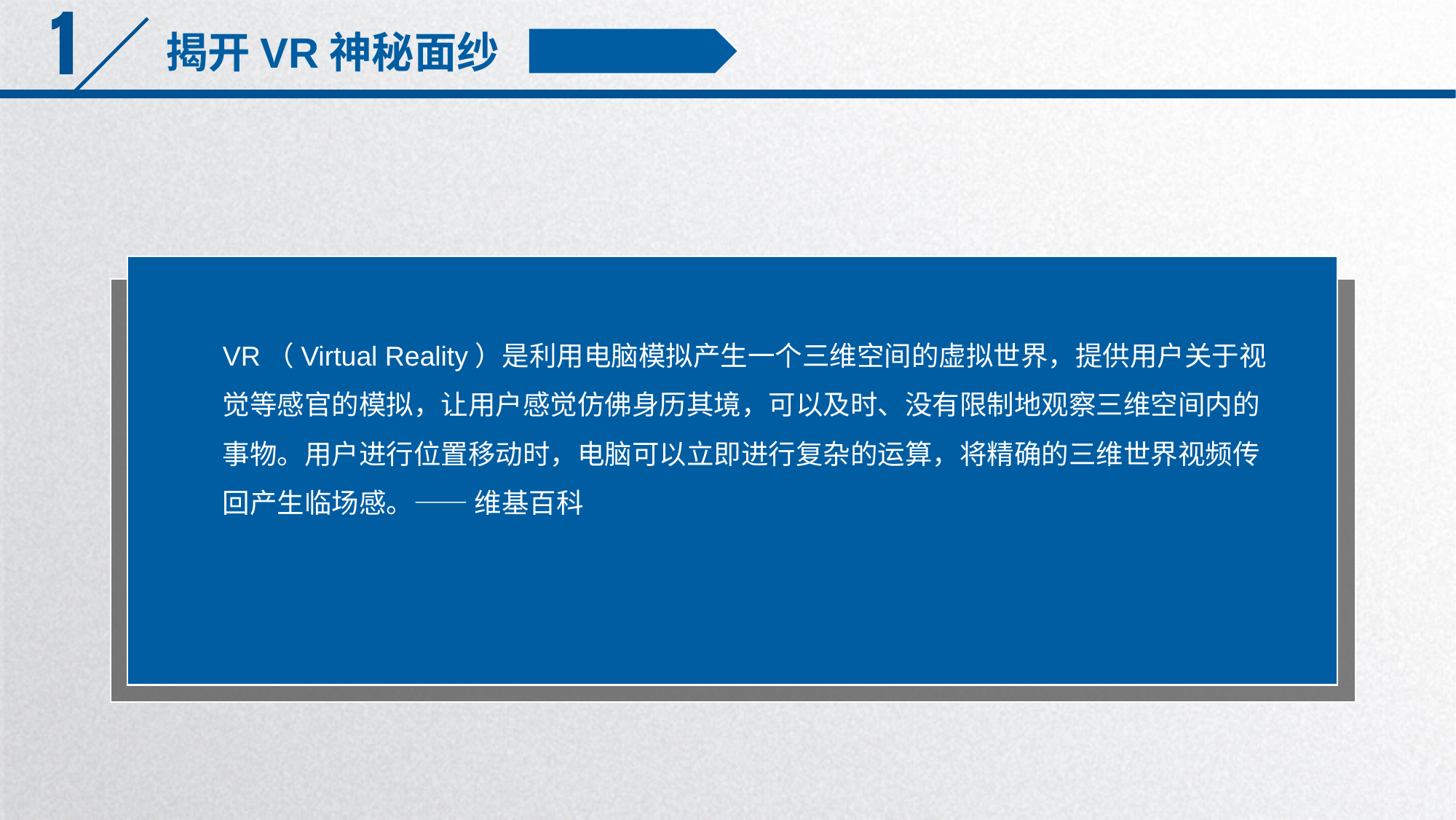

揭开VR神秘面纱

VR（Virtual Reality）是利用电脑模拟产生一个三维空间的虚拟世界，提供用户关于视觉等感官的模拟，让用户感觉仿佛身历其境，可以及时、没有限制地观察三维空间内的事物。用户进行位置移动时，电脑可以立即进行复杂的运算，将精确的三维世界视频传回产生临场感。—— 维基百科